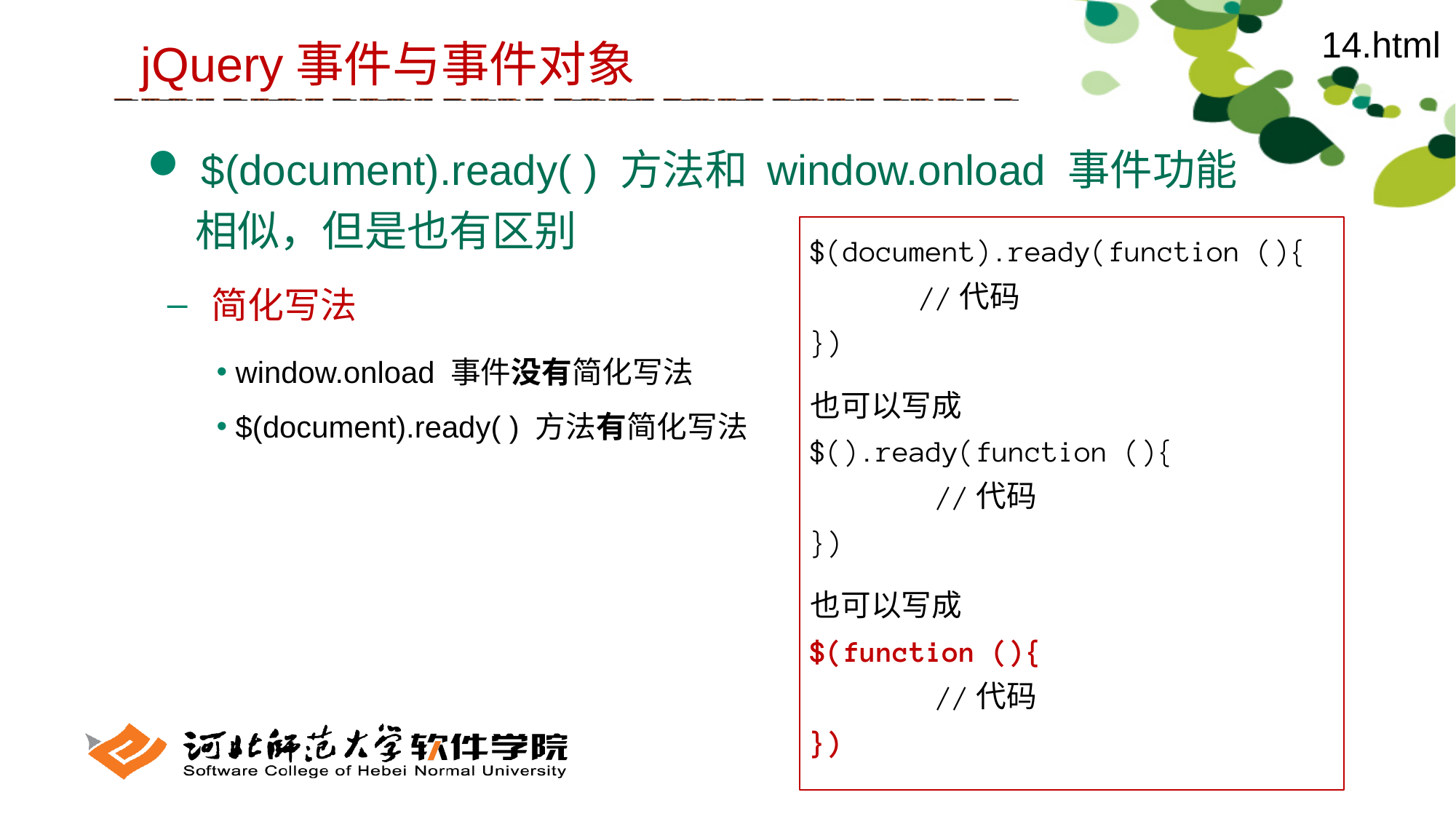

14.html
jQuery事件与事件对象
 $(document).ready( ) 方法和 window.onload 事件功能
    相似，但是也有区别
 简化写法
 window.onload 事件没有简化写法
 $(document).ready( ) 方法有简化写法

$(document).ready(function (){
	//代码
})
也可以写成
$().ready(function (){
	 //代码
})
也可以写成
$(function (){
	 //代码
})